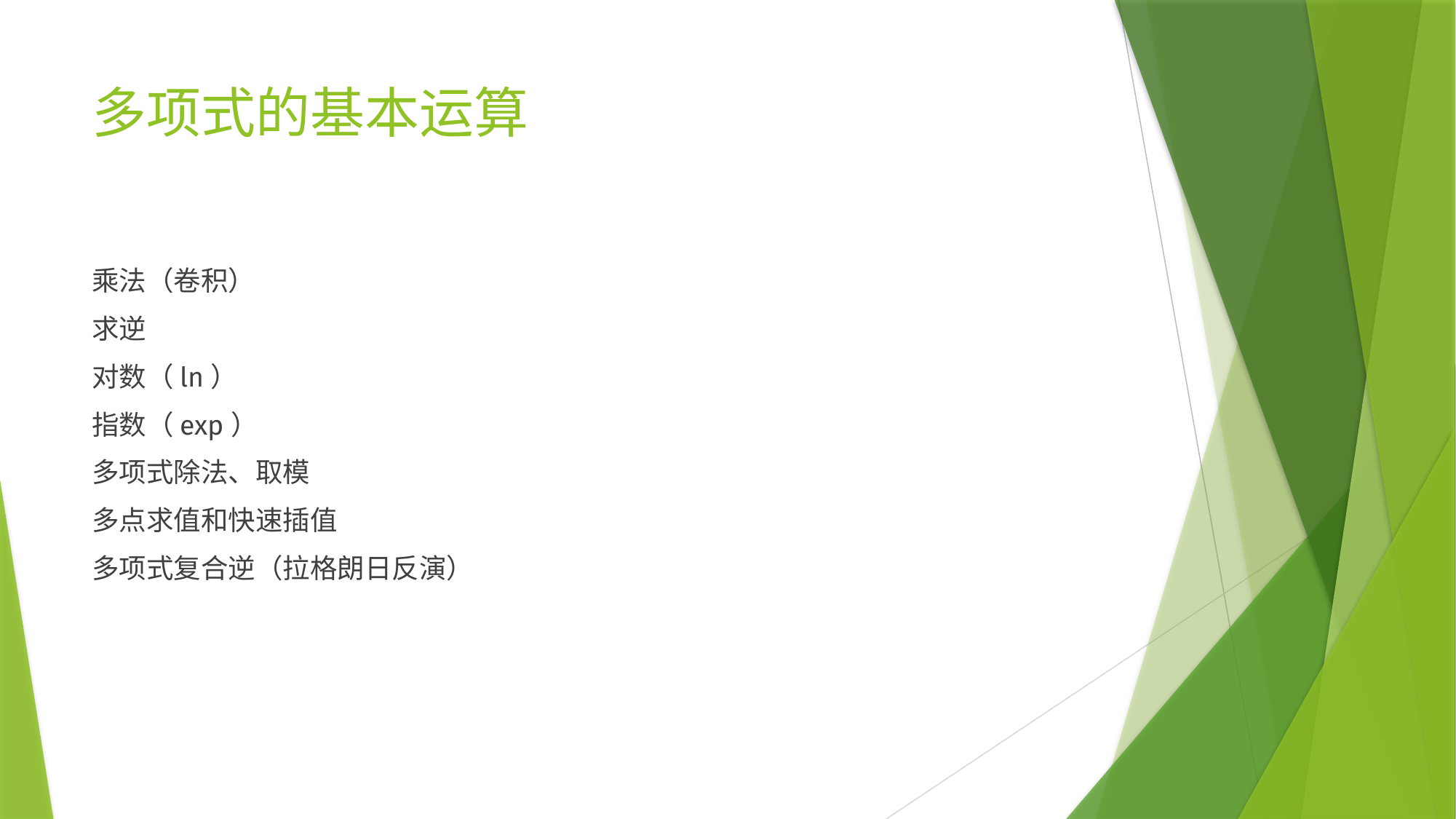

# 多项式的基本运算
乘法（卷积）
求逆
对数（ln）
指数（exp）
多项式除法、取模
多点求值和快速插值
多项式复合逆（拉格朗日反演）